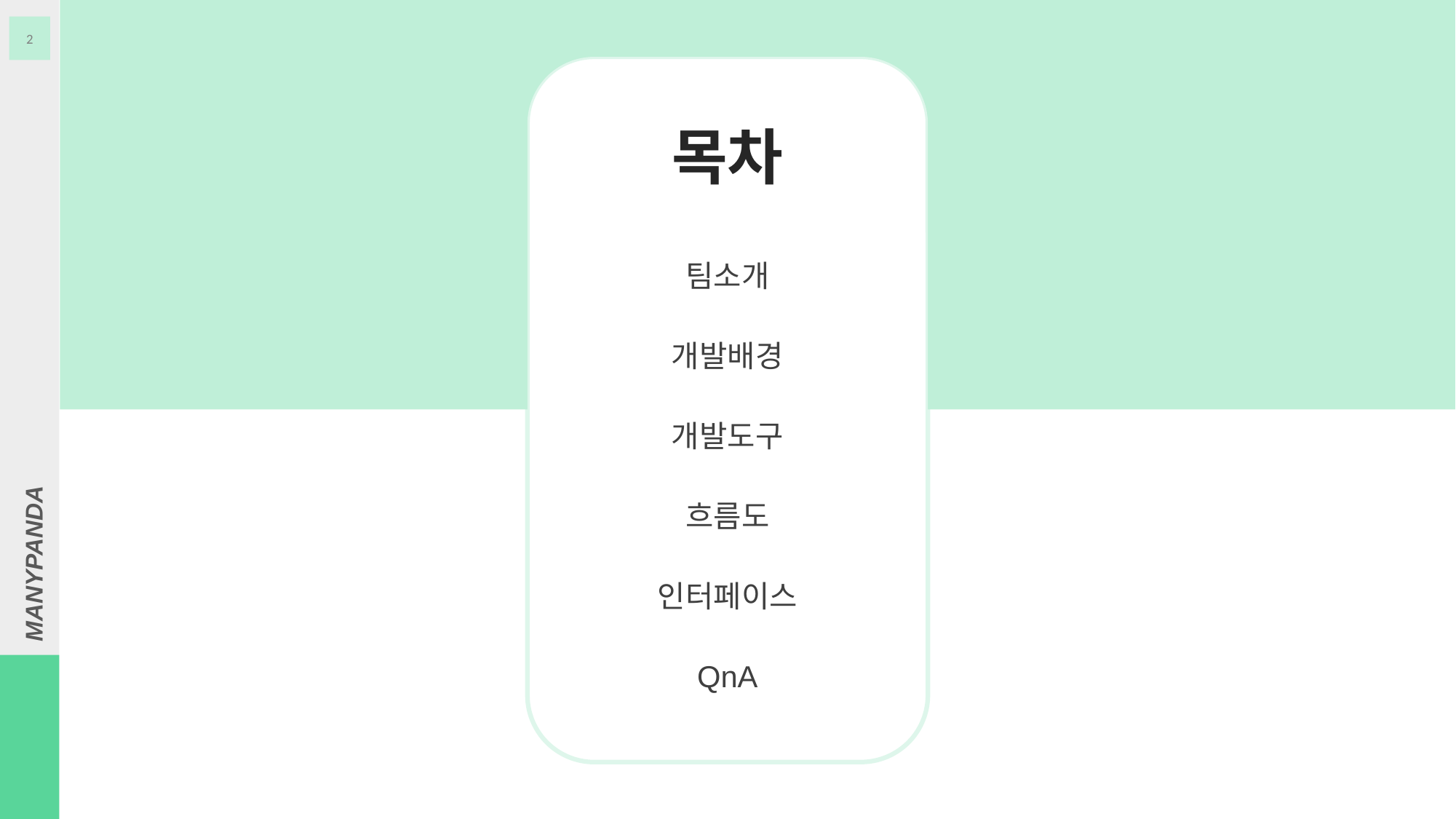

2

목차
팀소개

개발배경

개발도구

흐름도

인터페이스

QnA